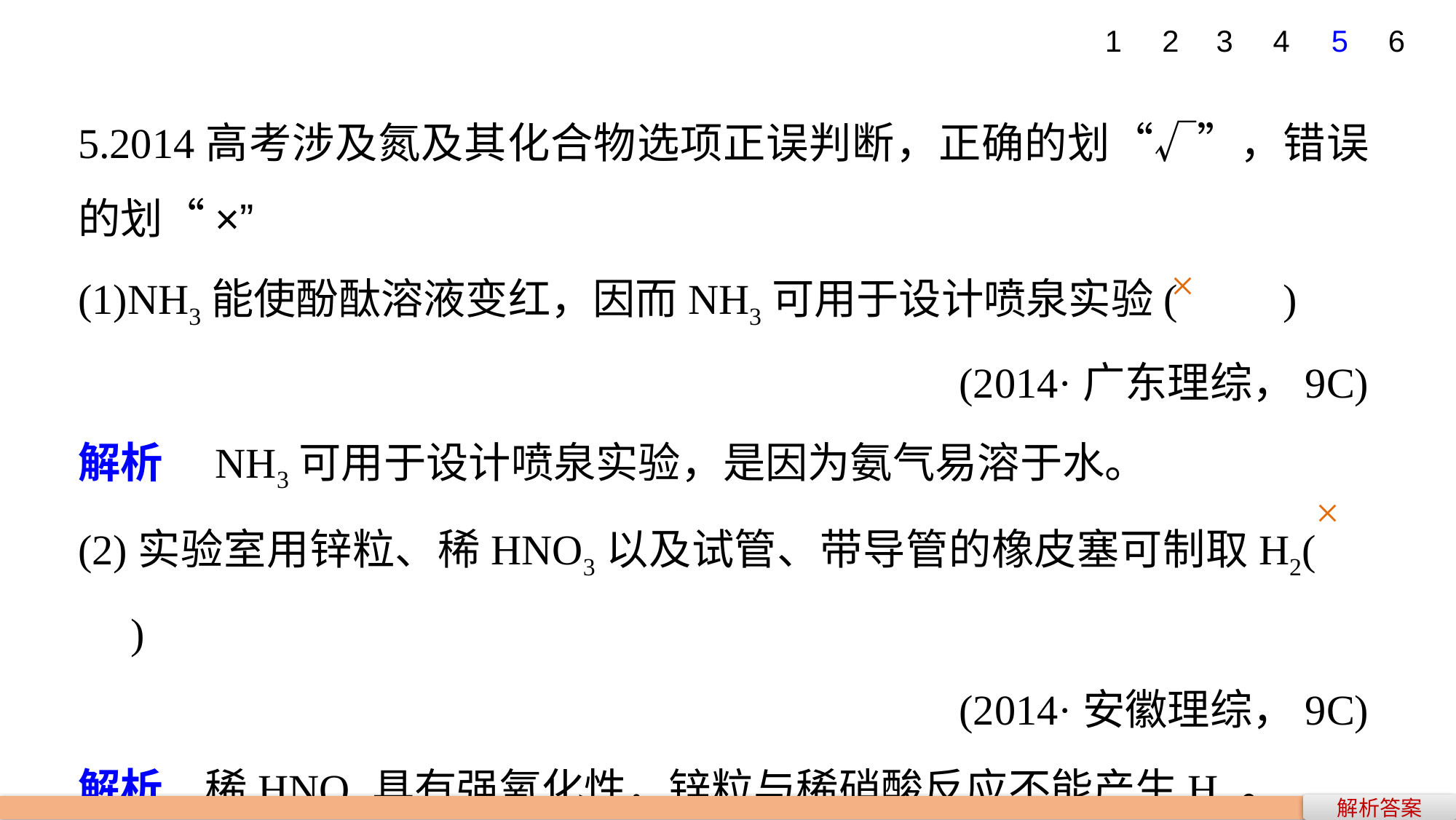

5
6
1
2
3
4
5.2014高考涉及氮及其化合物选项正误判断，正确的划“√”，错误的划“×”
(1)NH3能使酚酞溶液变红，因而NH3可用于设计喷泉实验(　　)
(2014·广东理综，9C)
解析　NH3可用于设计喷泉实验，是因为氨气易溶于水。
(2)实验室用锌粒、稀HNO3以及试管、带导管的橡皮塞可制取H2(　　)
(2014·安徽理综，9C)
解析　稀HNO3具有强氧化性，锌粒与稀硝酸反应不能产生H2。
×
×
解析答案